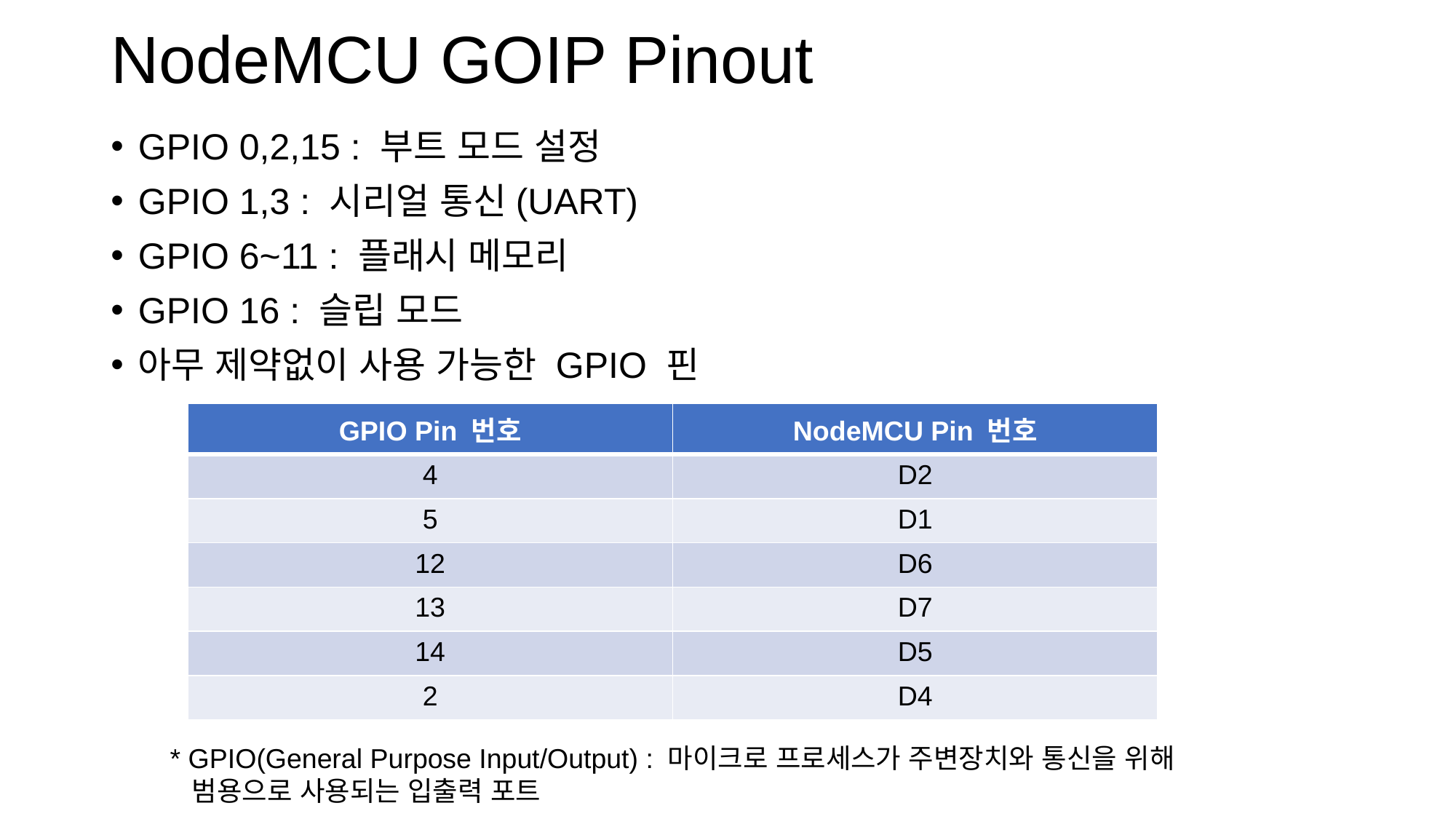

# NodeMCU GOIP Pinout
GPIO 0,2,15 : 부트 모드 설정
GPIO 1,3 : 시리얼 통신(UART)
GPIO 6~11 : 플래시 메모리
GPIO 16 : 슬립 모드
아무 제약없이 사용 가능한 GPIO 핀
| GPIO Pin 번호 | NodeMCU Pin 번호 |
| --- | --- |
| 4 | D2 |
| 5 | D1 |
| 12 | D6 |
| 13 | D7 |
| 14 | D5 |
| 2 | D4 |
* GPIO(General Purpose Input/Output) : 마이크로 프로세스가 주변장치와 통신을 위해
  범용으로 사용되는 입출력 포트